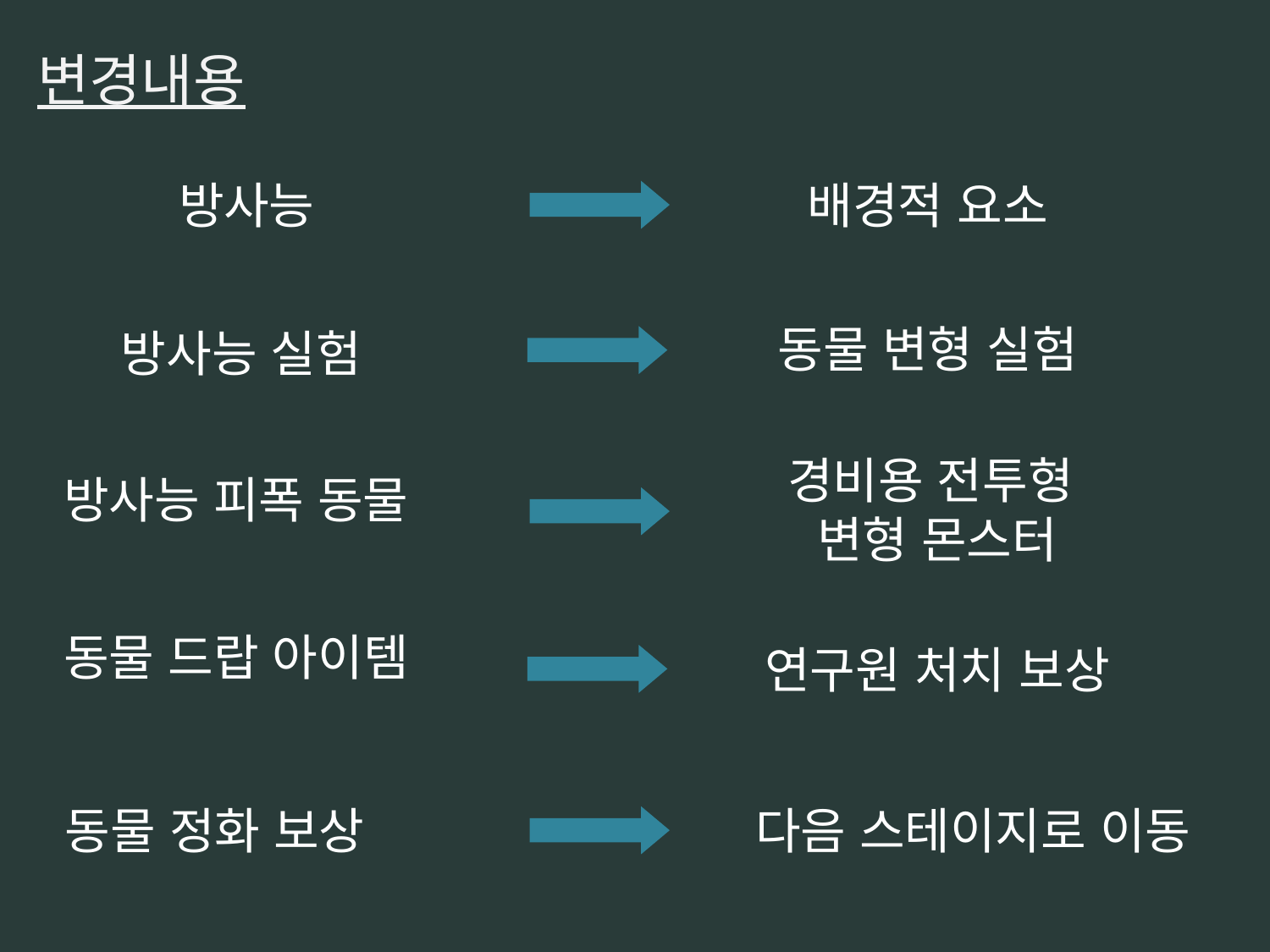

변경내용
방사능
배경적 요소

동물 변형 실험
방사능 실험

경비용 전투형
변형 몬스터
방사능 피폭 동물

동물 드랍 아이템
연구원 처치 보상

동물 정화 보상
다음 스테이지로 이동